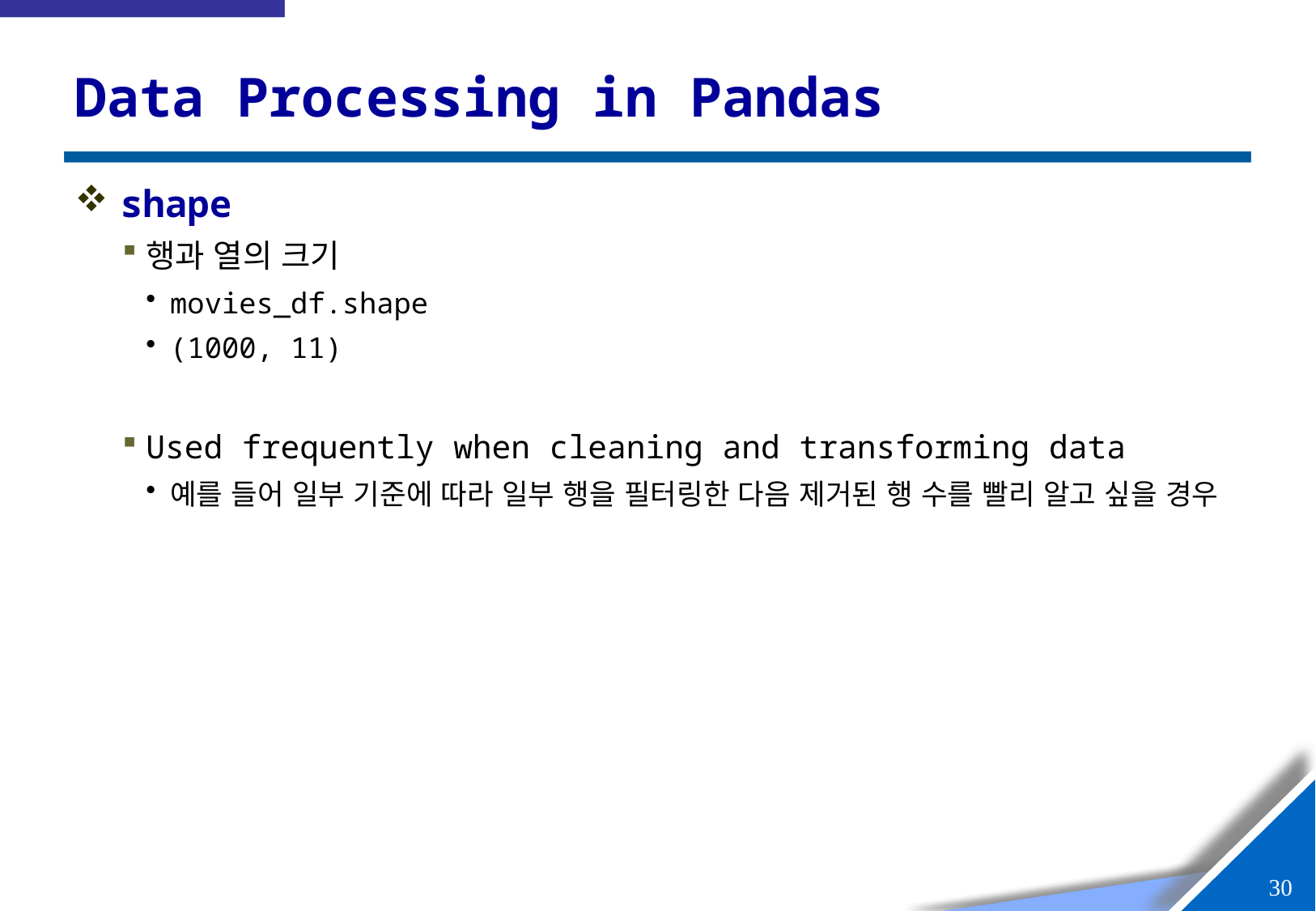

# Data Processing in Pandas
shape
행과 열의 크기
movies_df.shape
(1000, 11)

Used frequently when cleaning and transforming data
예를 들어 일부 기준에 따라 일부 행을 필터링한 다음 제거된 행 수를 빨리 알고 싶을 경우

30